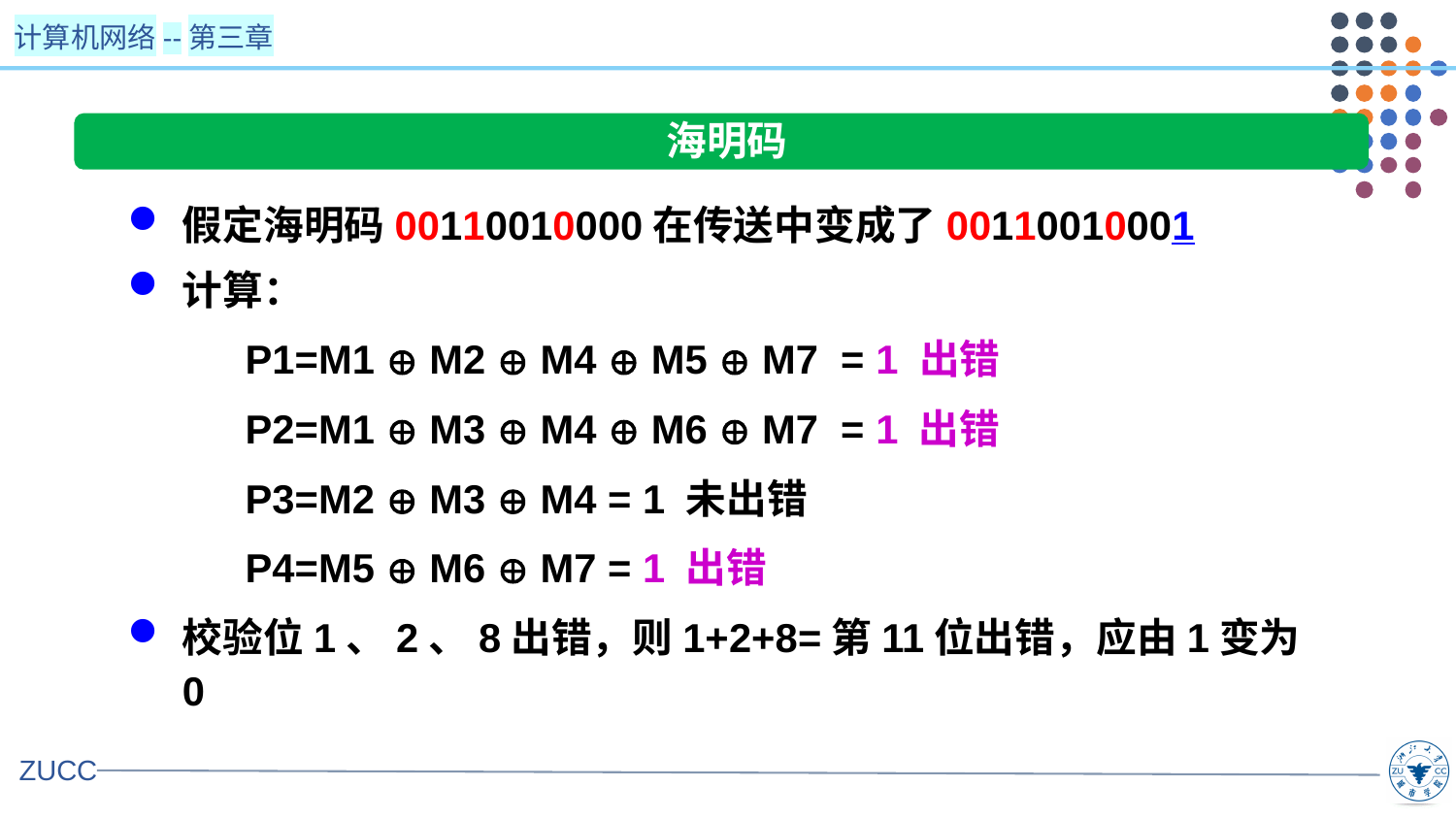

海明码

假定海明码00110010000在传送中变成了00110010001
计算：
    P1=M1 ⊕ M2 ⊕ M4 ⊕ M5 ⊕ M7  = 1 出错
    P2=M1 ⊕ M3 ⊕ M4 ⊕ M6 ⊕ M7  = 1 出错
    P3=M2 ⊕ M3 ⊕ M4 = 1 未出错
    P4=M5 ⊕ M6 ⊕ M7 = 1 出错
校验位1、2、8出错，则1+2+8=第11位出错，应由1变为0